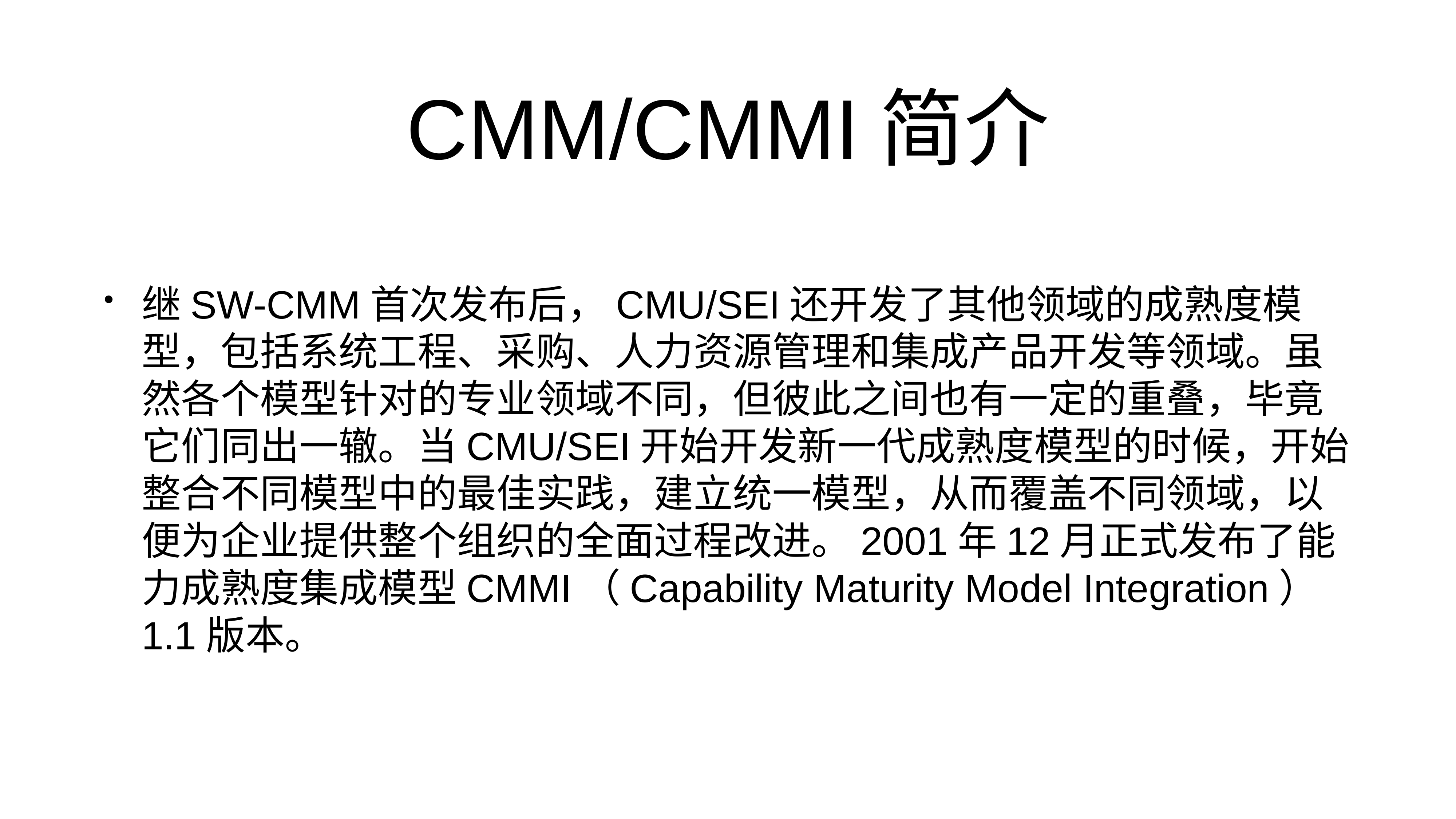

# CMM/CMMI简介
继SW-CMM首次发布后，CMU/SEI还开发了其他领域的成熟度模型，包括系统工程、采购、人力资源管理和集成产品开发等领域。虽然各个模型针对的专业领域不同，但彼此之间也有一定的重叠，毕竟它们同出一辙。当CMU/SEI开始开发新一代成熟度模型的时候，开始整合不同模型中的最佳实践，建立统一模型，从而覆盖不同领域，以便为企业提供整个组织的全面过程改进。2001年12月正式发布了能力成熟度集成模型CMMI（Capability Maturity Model Integration） 1.1版本。